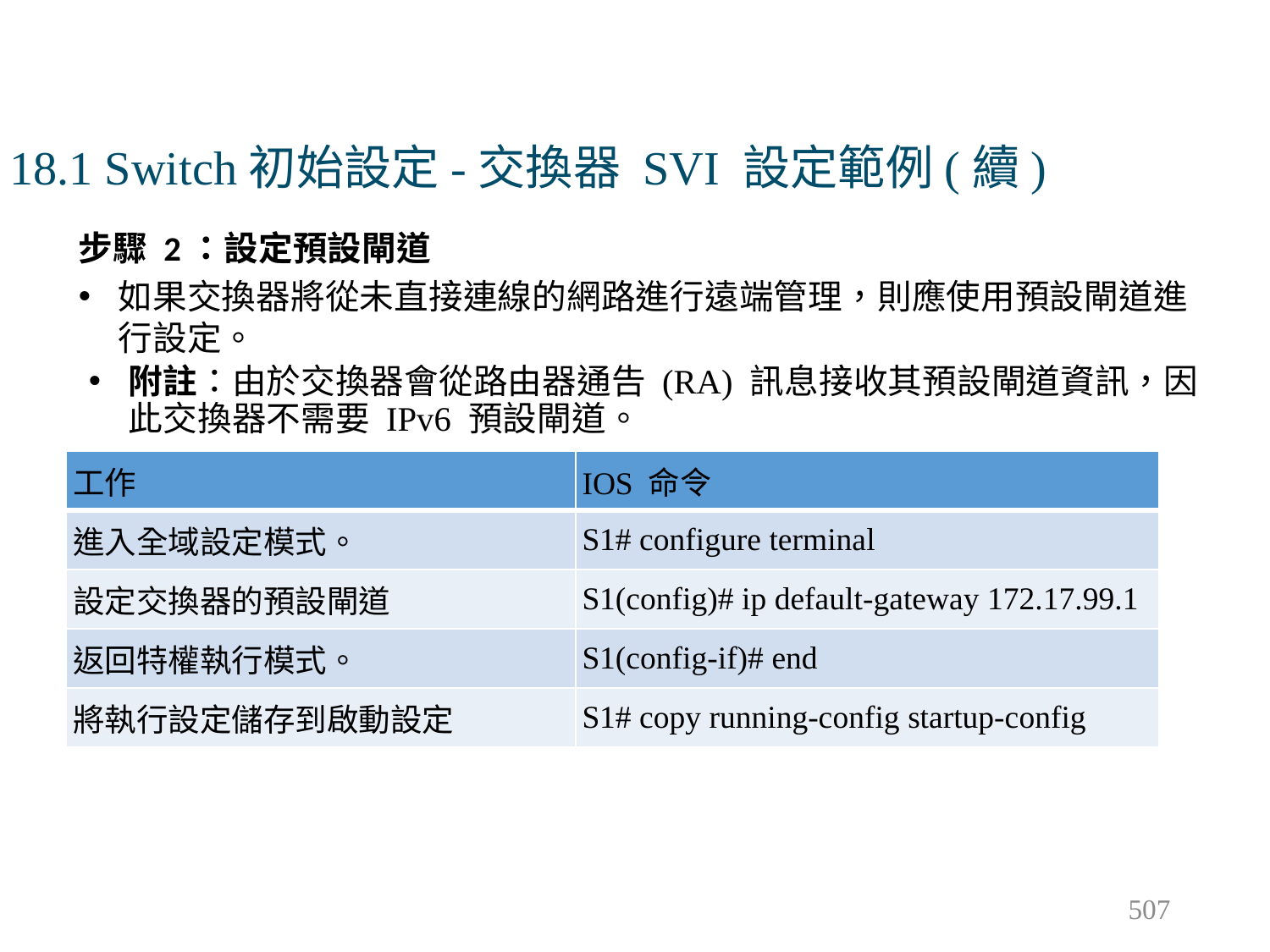

# 18.1 Switch初始設定-交換器 SVI 設定範例(續)
步驟 2：設定預設閘道
如果交換器將從未直接連線的網路進行遠端管理，則應使用預設閘道進行設定。
附註：由於交換器會從路由器通告 (RA) 訊息接收其預設閘道資訊，因此交換器不需要 IPv6 預設閘道。

| 工作 | IOS 命令 |
| --- | --- |
| 進入全域設定模式。 | S1# configure terminal |
| 設定交換器的預設閘道 | S1(config)# ip default-gateway 172.17.99.1 |
| 返回特權執行模式。 | S1(config-if)# end |
| 將執行設定儲存到啟動設定 | S1# copy running-config startup-config |
507